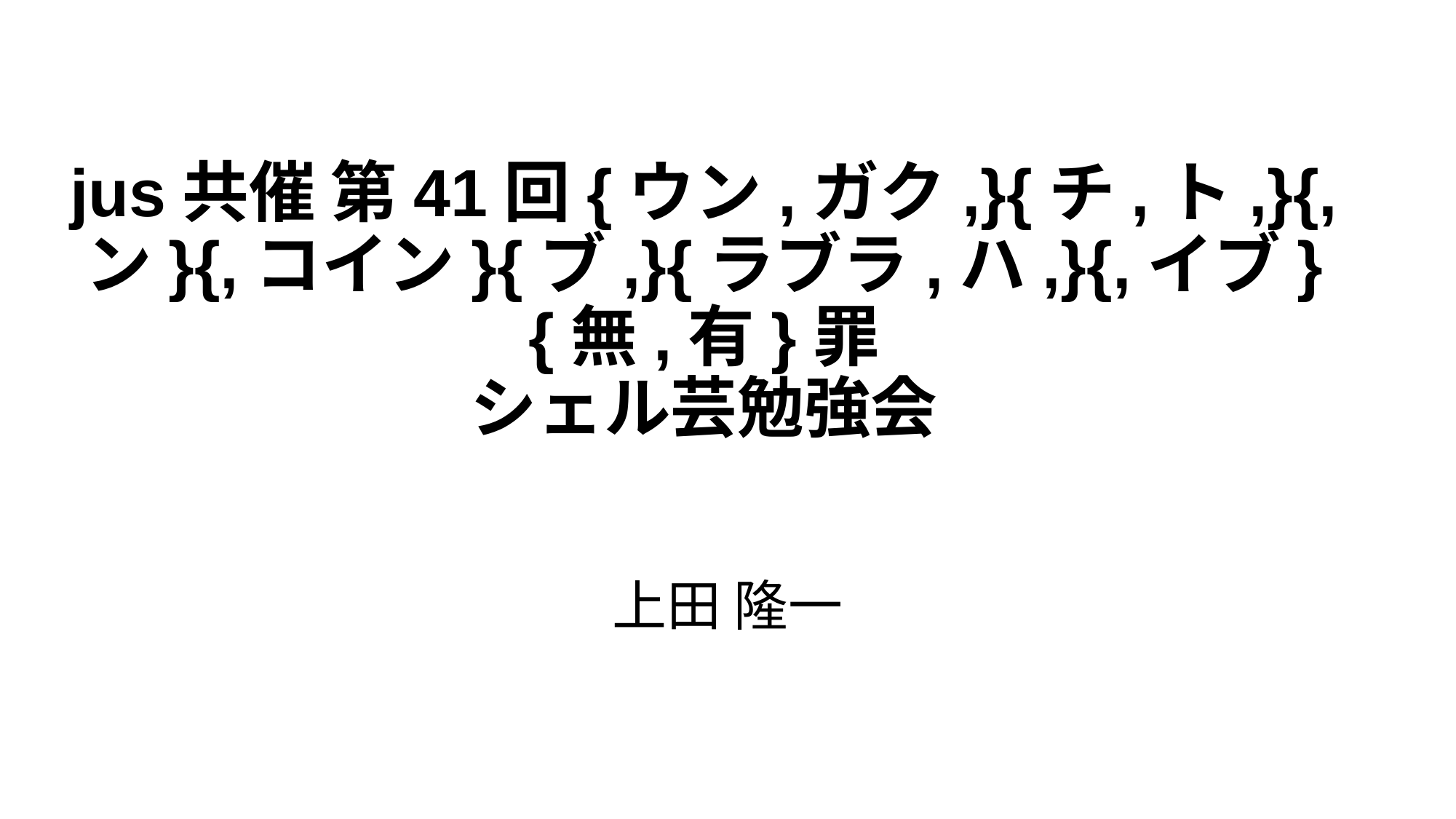

# jus共催 第41回{ウン,ガク,}{チ,ト,}{,ン}{,コイン}{ブ,}{ラブラ,ハ,}{,イブ}{無,有}罪 シェル芸勉強会
上田 隆一